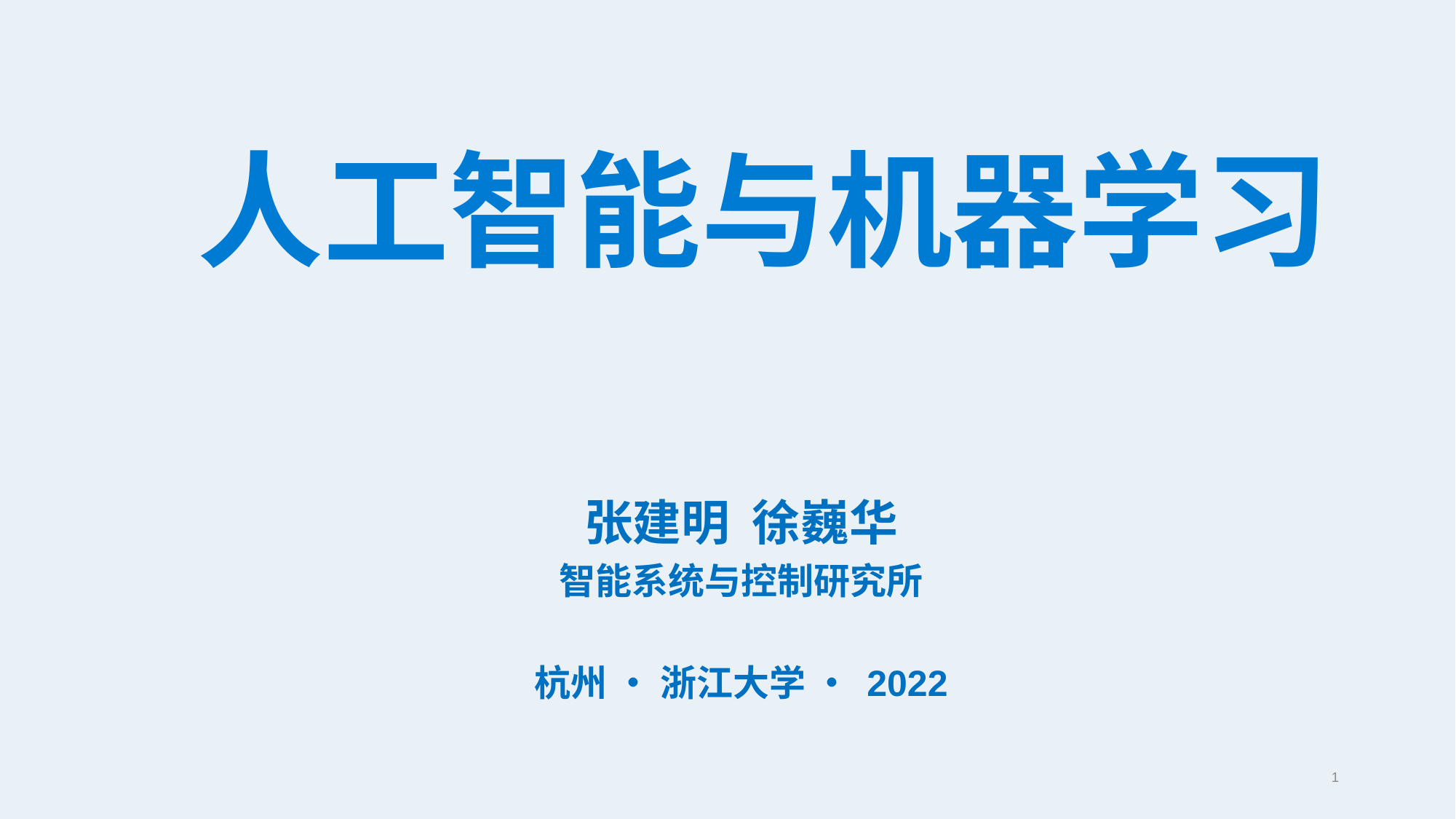

人工智能与机器学习
张建明  徐巍华
智能系统与控制研究所

杭州 • 浙江大学 • 2022
1